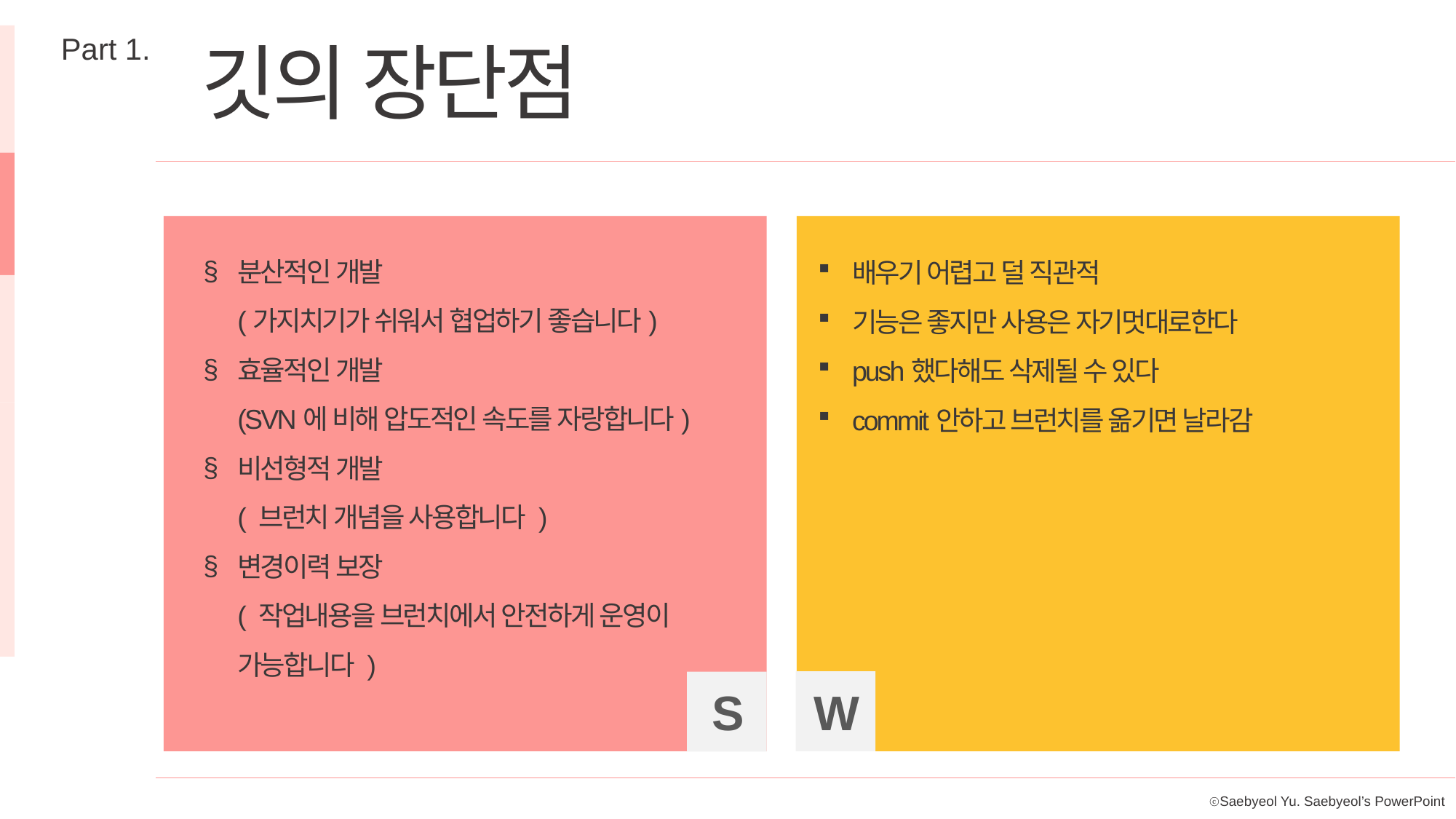

Part 1.

깃의 장단점

분산적인 개발
(가지치기가 쉬워서 협업하기 좋습니다)
효율적인 개발
(SVN에 비해 압도적인 속도를 자랑합니다)
비선형적 개발
( 브런치 개념을 사용합니다 )
변경이력 보장
( 작업내용을 브런치에서 안전하게 운영이 가능합니다 )
배우기 어렵고 덜 직관적
기능은 좋지만 사용은 자기멋대로한다
push했다해도 삭제될 수 있다
commit안하고 브런치를 옮기면 날라감

W
S